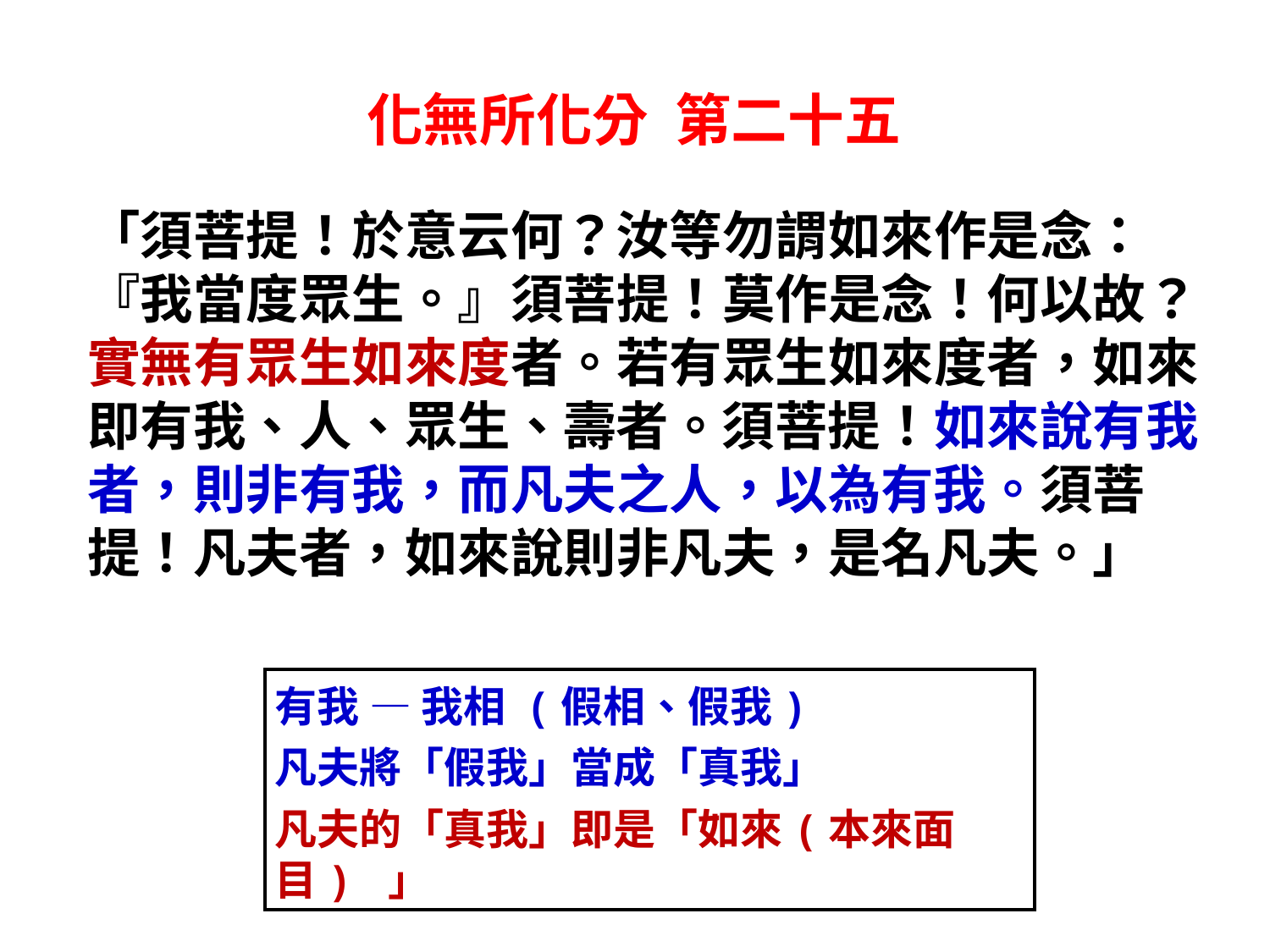

化無所化分  第二十五
「須菩提！於意云何？汝等勿謂如來作是念：『我當度眾生。』須菩提！莫作是念！何以故？實無有眾生如來度者。若有眾生如來度者，如來即有我、人、眾生、壽者。須菩提！如來說有我者，則非有我，而凡夫之人，以為有我。須菩提！凡夫者，如來說則非凡夫，是名凡夫。」
有我 — 我相 (假相、假我)
凡夫將「假我」當成「真我」
凡夫的「真我」即是「如來(本來面目) 」